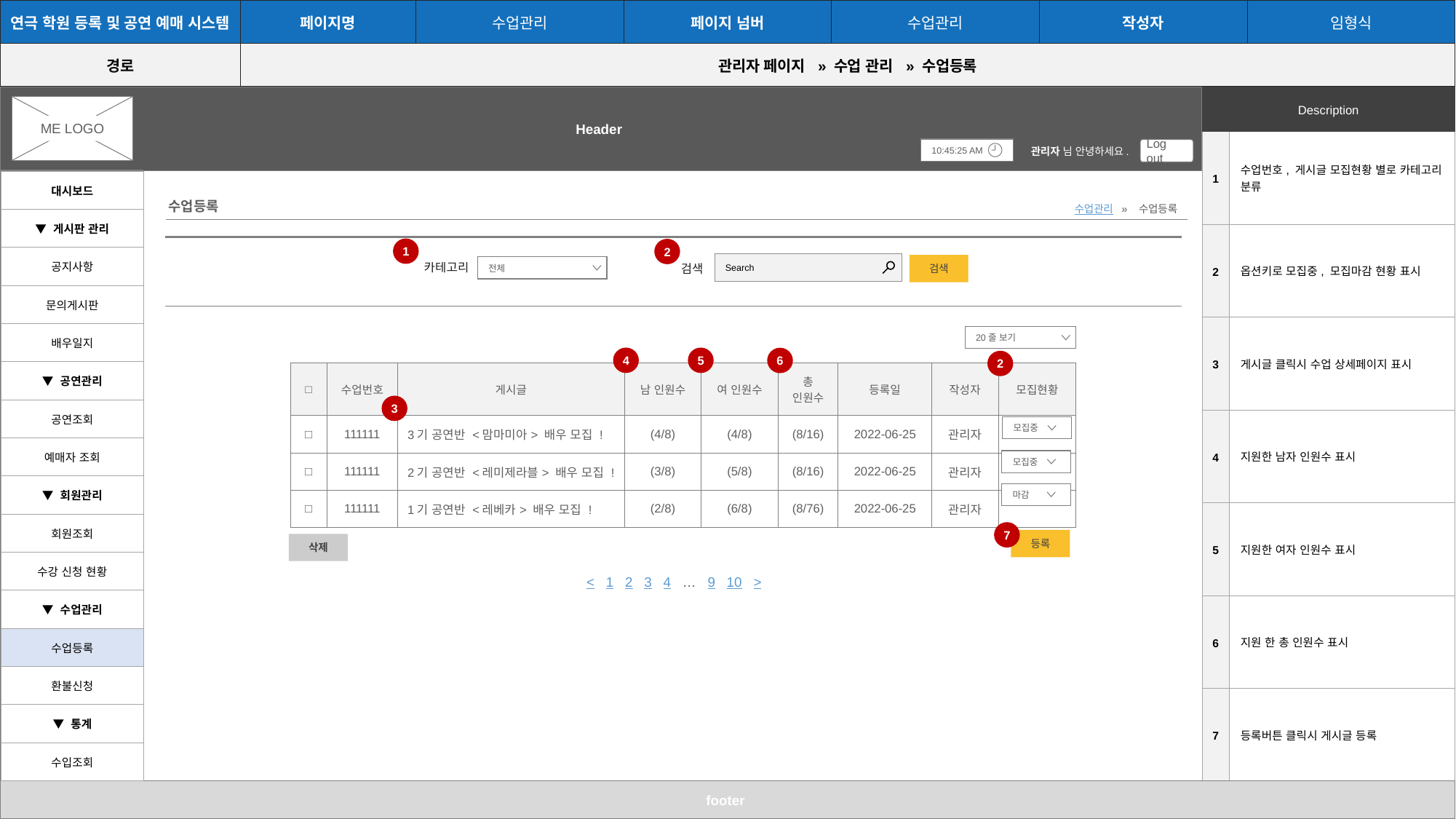

| 연극 학원 등록 및 공연 예매 시스템 | 페이지명 | 수업관리 | 페이지 넘버 | 수업관리 | 작성자 | 임형식 |
| --- | --- | --- | --- | --- | --- | --- |
| 경로 | 관리자 페이지  » 수업 관리  » 수업등록 |  |  |  |  |  |
Header
| Description |
| --- |

ME LOGO
| 1 | 수업번호, 게시글 모집현황 별로 카테고리 분류 |
| --- | --- |
| 2 | 옵션키로 모집중, 모집마감 현황 표시 |
| 3 | 게시글 클릭시 수업 상세페이지 표시 |
| 4 | 지원한 남자 인원수 표시 |
| 5 | 지원한 여자 인원수 표시 |
| 6 | 지원 한 총 인원수 표시 |
| 7 | 등록버튼 클릭시 게시글 등록 |
10:45:25 AM

관리자 님 안녕하세요.
Log out

| 대시보드 |
| --- |
| ▼ 게시판 관리 |
| 공지사항 |
| 문의게시판 |
| 배우일지 |
| ▼ 공연관리 |
| 공연조회 |
| 예매자 조회 |
| ▼ 회원관리 |
| 회원조회 |
| 수강 신청 현황 |
| ▼ 수업관리 |
| 수업등록 |
| 환불신청 |
| ▼ 통계 |
| 수입조회 |
수업등록
수업관리  »   수업등록
1
2
Search

검색
카테고리
전체

검색
20줄 보기

4
5
6
2
| □ | 수업번호 | 게시글 | 남 인원수 | 여 인원수 | 총 인원수 | 등록일 | 작성자 | 모집현황 |
| --- | --- | --- | --- | --- | --- | --- | --- | --- |
| □ | 111111 | 3기 공연반 <맘마미아> 배우 모집 ! | (4/8) | (4/8) | (8/16) | 2022-06-25 | 관리자 |  |
| □ | 111111 | 2기 공연반 <레미제라블> 배우 모집 ! | (3/8) | (5/8) | (8/16) | 2022-06-25 | 관리자 |  |
| □ | 111111 | 1기 공연반 <레베카> 배우 모집 ! | (2/8) | (6/8) | (8/76) | 2022-06-25 | 관리자 |  |
3
모집중

모집중

마감

7
등록
삭제
<   1   2   3   4   …   9   10   >
footer